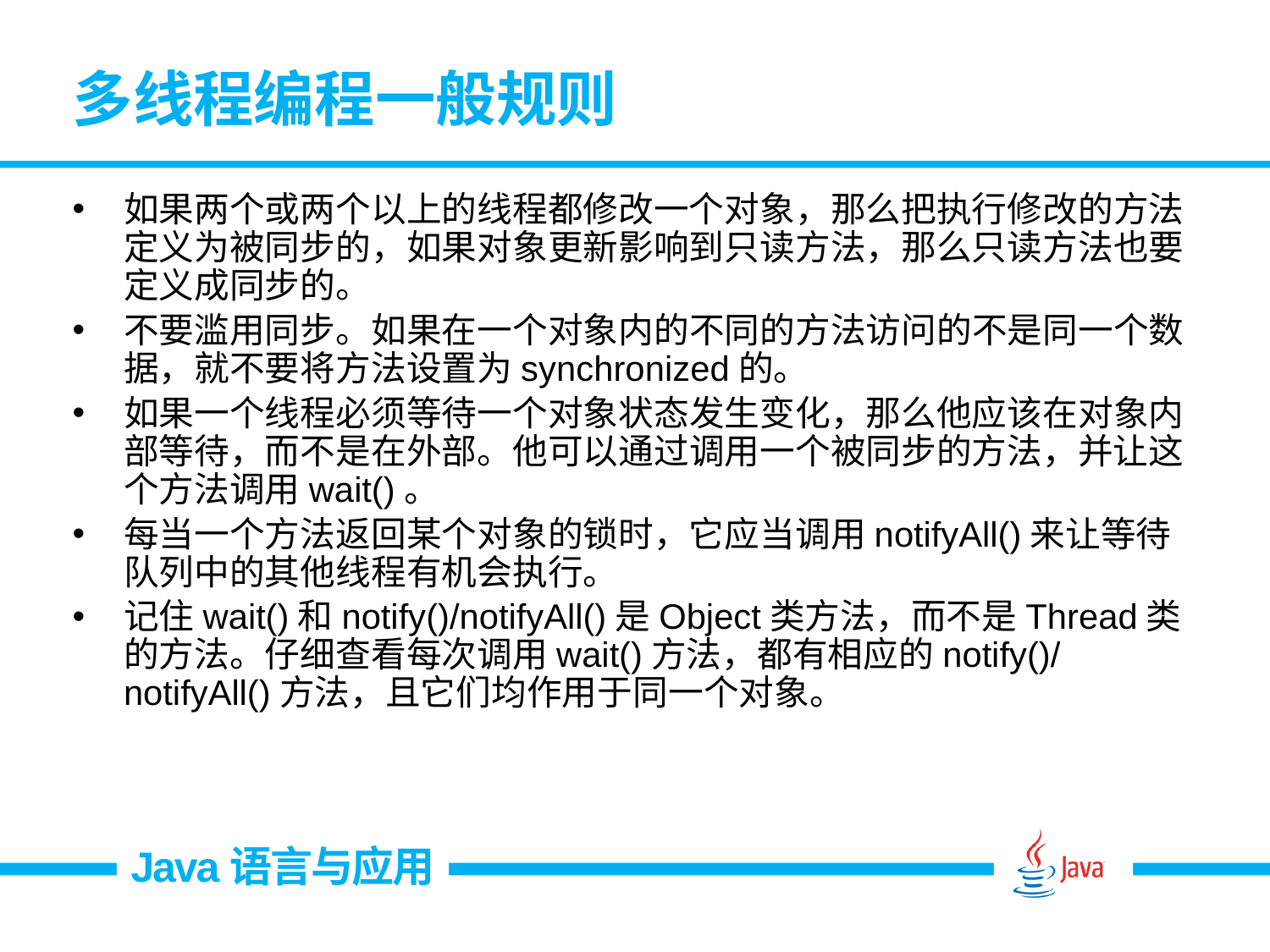

# 多线程编程一般规则
如果两个或两个以上的线程都修改一个对象，那么把执行修改的方法定义为被同步的，如果对象更新影响到只读方法，那么只读方法也要定义成同步的。
不要滥用同步。如果在一个对象内的不同的方法访问的不是同一个数据，就不要将方法设置为synchronized的。
如果一个线程必须等待一个对象状态发生变化，那么他应该在对象内部等待，而不是在外部。他可以通过调用一个被同步的方法，并让这个方法调用wait()。
每当一个方法返回某个对象的锁时，它应当调用notifyAll()来让等待队列中的其他线程有机会执行。
记住wait()和notify()/notifyAll()是Object类方法，而不是Thread类的方法。仔细查看每次调用wait()方法，都有相应的notify()/notifyAll()方法，且它们均作用于同一个对象。